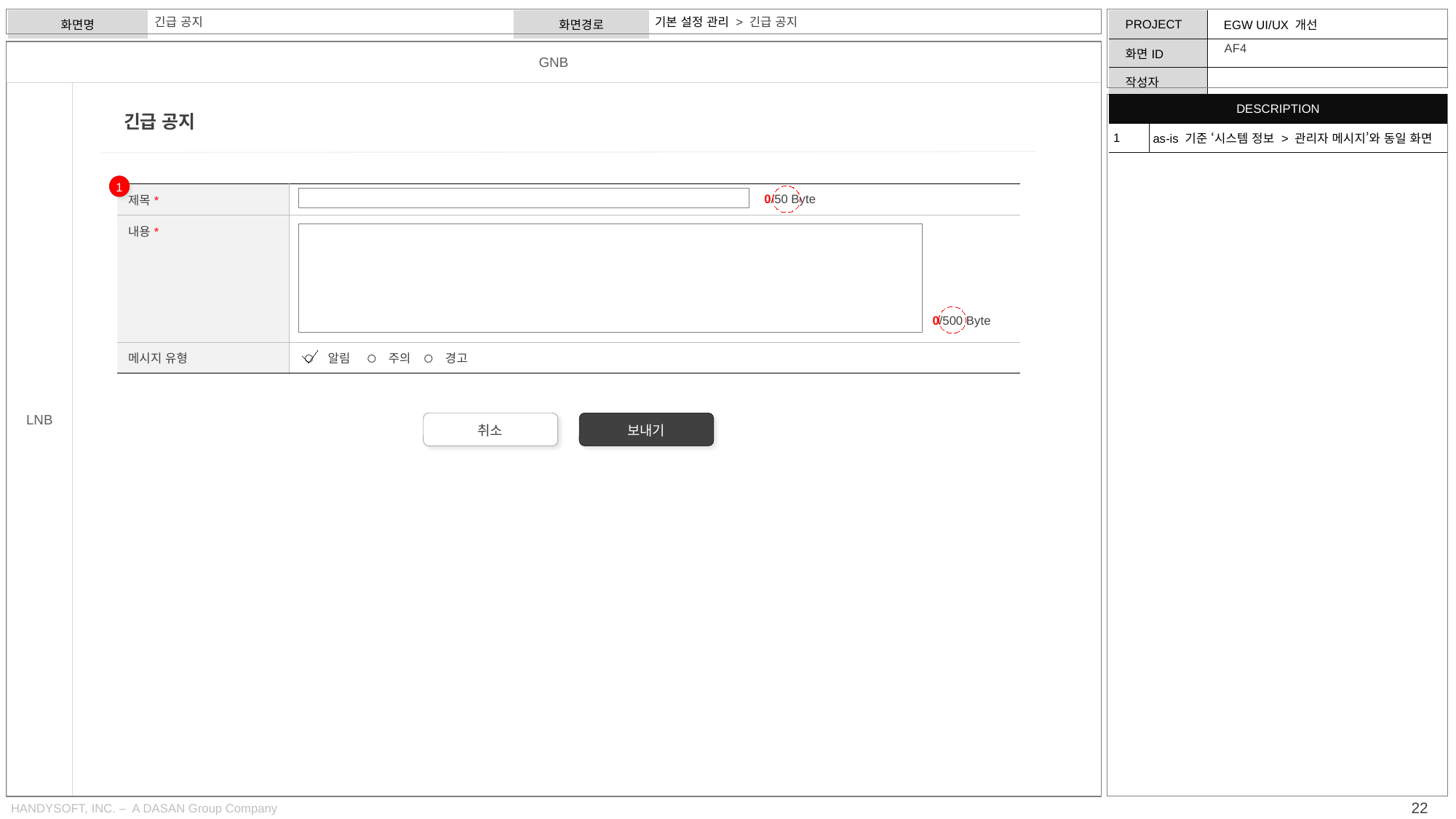

긴급 공지
기본 설정 관리 > 긴급 공지
AF4
| DESCRIPTION |  |
| --- | --- |
| 1 | as-is 기준 ‘시스템 정보 > 관리자 메시지’와 동일 화면 |
긴급 공지

1
0/50 Byte
| 제목\* |  |
| --- | --- |
| 내용\* |  |
|  |  |
|  |  |
|  |  |
| 메시지 유형 | 알림 주의 경고 |

0/500 Byte

○
○
○

취소
보내기